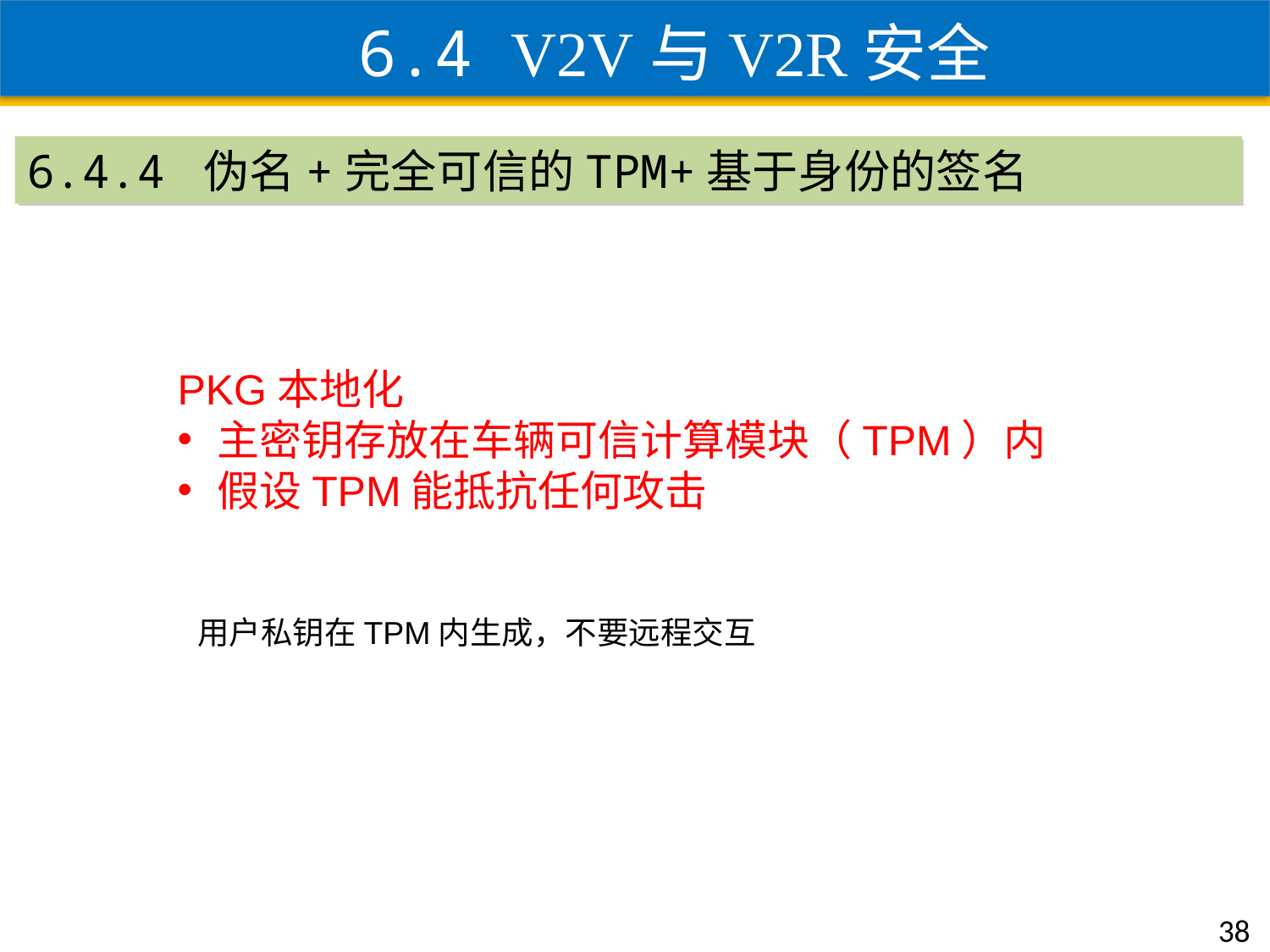

6.4 V2V与V2R安全
6.4.4 伪名+完全可信的TPM+基于身份的签名
PKG本地化
主密钥存放在车辆可信计算模块（TPM）内
假设TPM能抵抗任何攻击
用户私钥在TPM内生成，不要远程交互
38